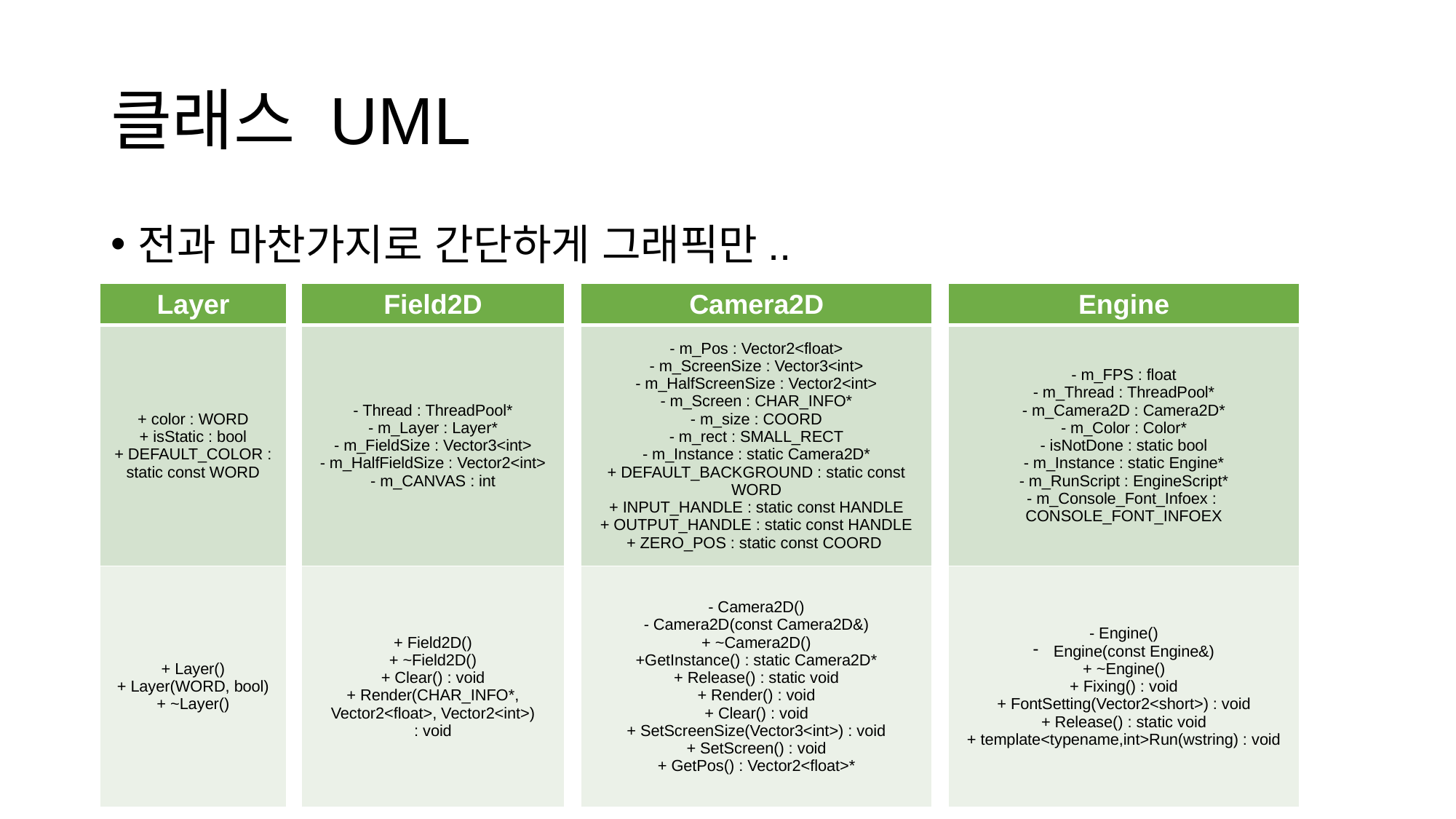

# 클래스 UML
전과 마찬가지로 간단하게 그래픽만..
| Layer |
| --- |
| + color : WORD + isStatic : bool + DEFAULT\_COLOR : static const WORD |
| + Layer() + Layer(WORD, bool) + ~Layer() |
| Field2D |
| --- |
| - Thread : ThreadPool\* - m\_Layer : Layer\* - m\_FieldSize : Vector3<int> - m\_HalfFieldSize : Vector2<int> - m\_CANVAS : int |
| + Field2D() + ~Field2D() + Clear() : void + Render(CHAR\_INFO\*, Vector2<float>, Vector2<int>) : void |
| Camera2D |
| --- |
| - m\_Pos : Vector2<float> - m\_ScreenSize : Vector3<int> - m\_HalfScreenSize : Vector2<int> - m\_Screen : CHAR\_INFO\* - m\_size : COORD - m\_rect : SMALL\_RECT - m\_Instance : static Camera2D\* + DEFAULT\_BACKGROUND : static const WORD + INPUT\_HANDLE : static const HANDLE + OUTPUT\_HANDLE : static const HANDLE + ZERO\_POS : static const COORD |
| - Camera2D() - Camera2D(const Camera2D&) + ~Camera2D() +GetInstance() : static Camera2D\* + Release() : static void + Render() : void + Clear() : void + SetScreenSize(Vector3<int>) : void + SetScreen() : void + GetPos() : Vector2<float>\* |
| Engine |
| --- |
| - m\_FPS : float - m\_Thread : ThreadPool\* - m\_Camera2D : Camera2D\* - m\_Color : Color\* - isNotDone : static bool - m\_Instance : static Engine\* - m\_RunScript : EngineScript\* - m\_Console\_Font\_Infoex : CONSOLE\_FONT\_INFOEX |
| - Engine() Engine(const Engine&) + ~Engine() + Fixing() : void + FontSetting(Vector2<short>) : void + Release() : static void + template<typename,int>Run(wstring) : void |